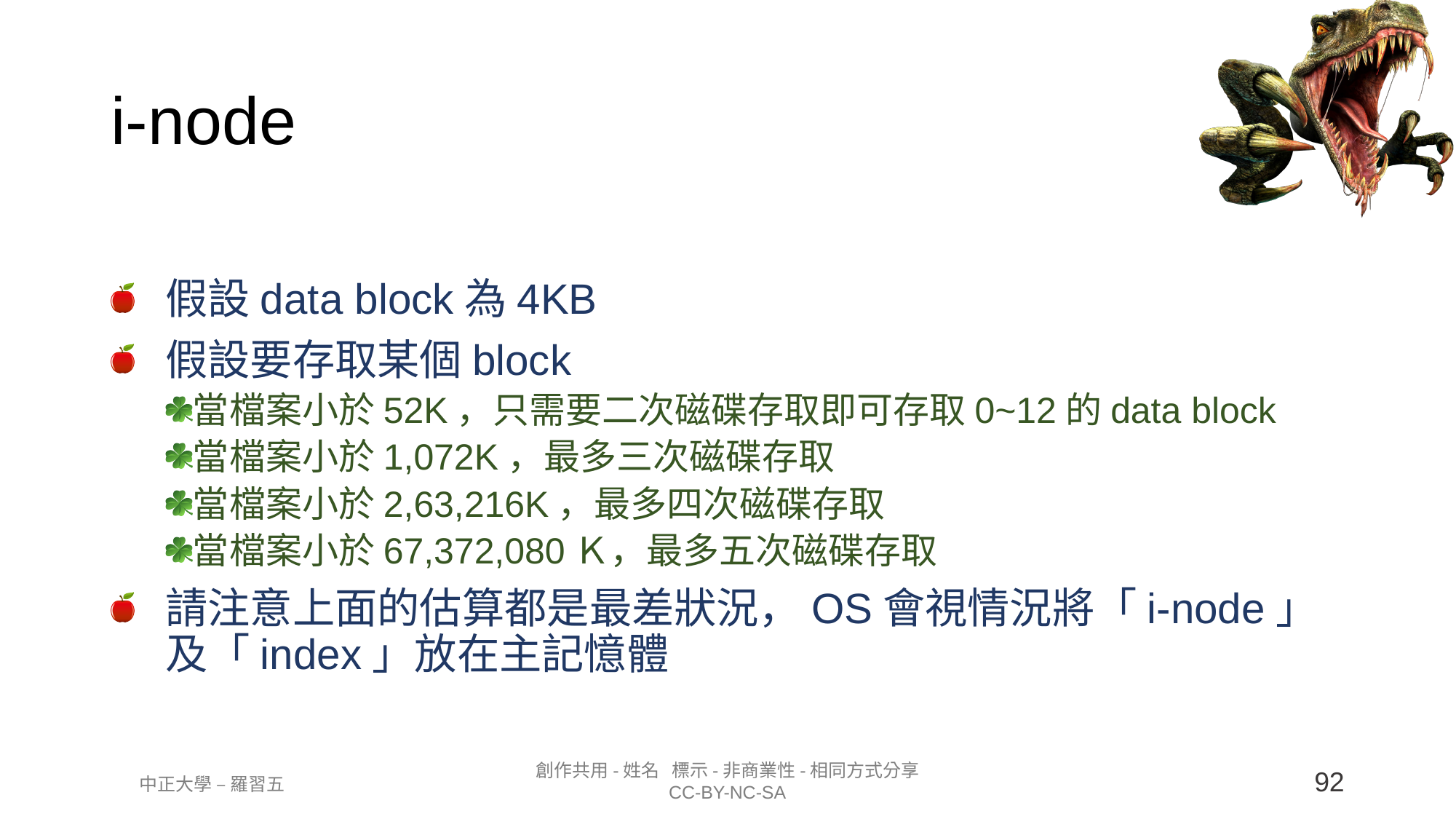

# i-node
假設data block為4KB
假設要存取某個block
當檔案小於52K，只需要二次磁碟存取即可存取0~12的data block
當檔案小於1,072K，最多三次磁碟存取
當檔案小於2,63,216K，最多四次磁碟存取
當檔案小於67,372,080Ｋ，最多五次磁碟存取
請注意上面的估算都是最差狀況，OS會視情況將「i-node」及「index」放在主記憶體